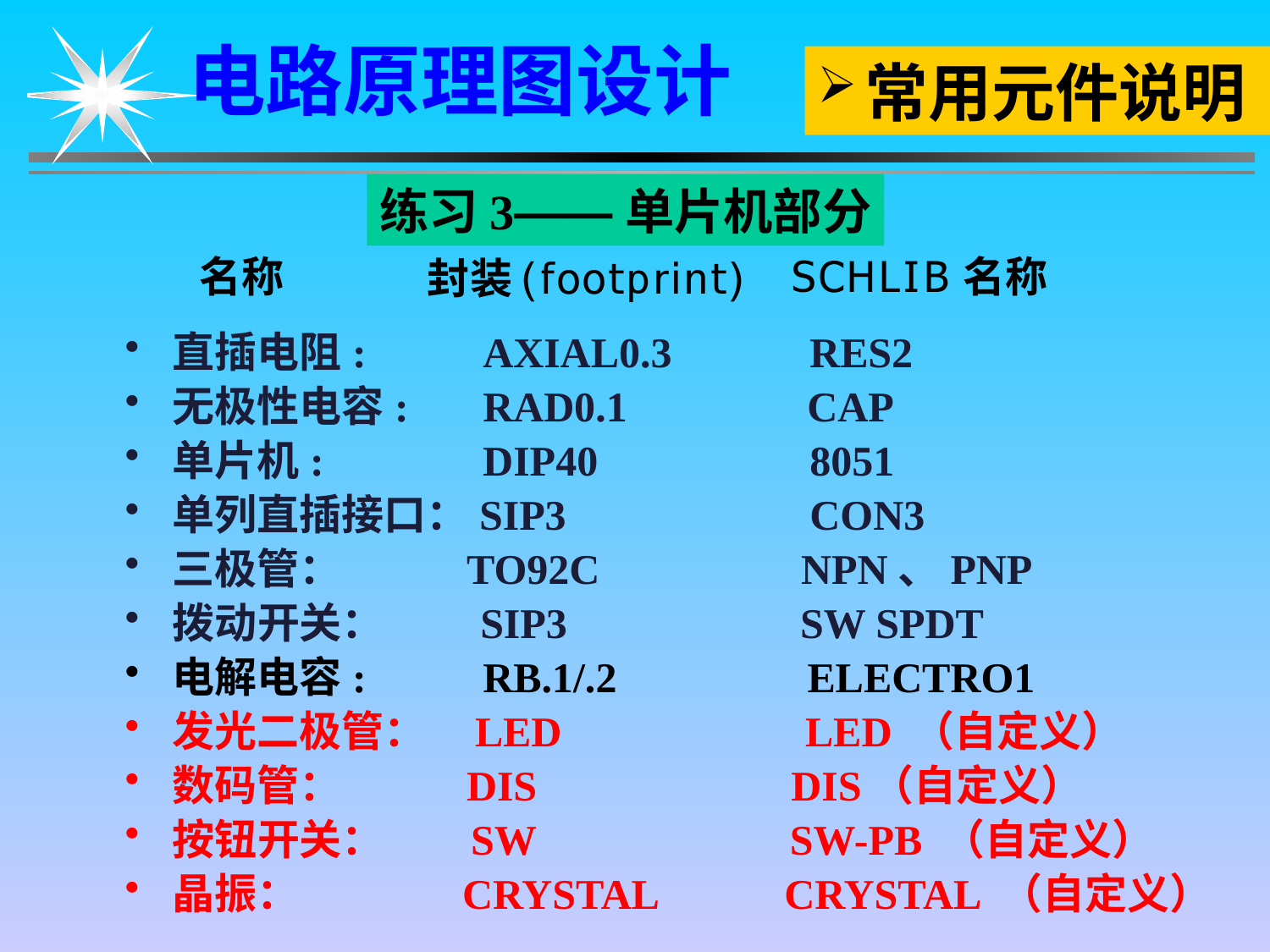

电路原理图设计
常用元件说明
练习3——单片机部分

名称
SCHLIB名称
封装(footprint)
直插电阻:           AXIAL0.3             RES2
无极性电容:       RAD0.1                 CAP
单片机:               DIP40                    8051
单列直插接口：SIP3                       CON3
三极管：            TO92C                   NPN、PNP
拨动开关：         SIP3                      SW SPDT
电解电容:           RB.1/.2                  ELECTRO1
发光二极管：    LED                       LED （自定义）
数码管：            DIS                        DIS（自定义）
按钮开关：        SW                        SW-PB （自定义）
晶振：                CRYSTAL            CRYSTAL （自定义）